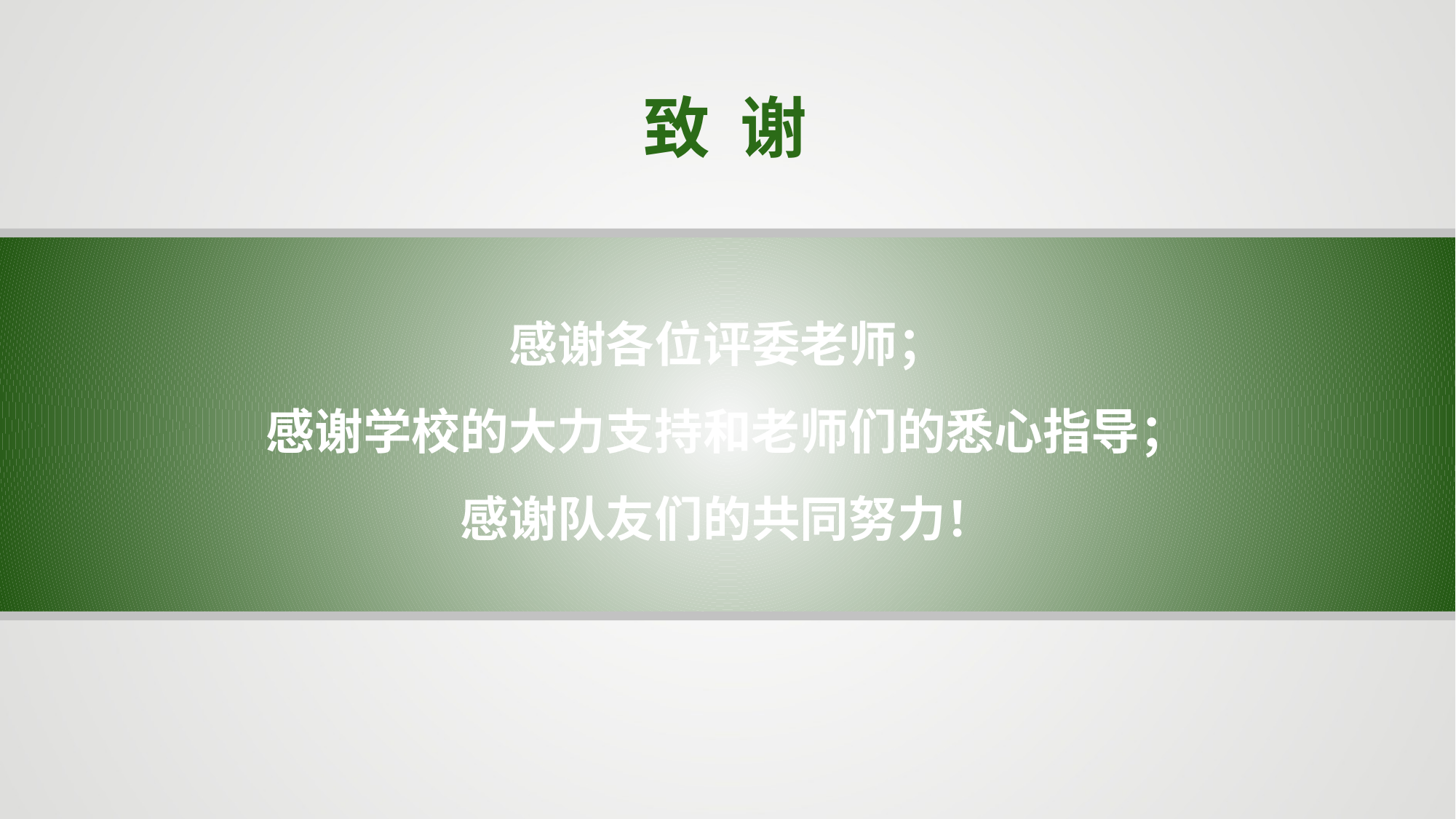

致  谢

感谢各位评委老师；
感谢学校的大力支持和老师们的悉心指导；
感谢队友们的共同努力！